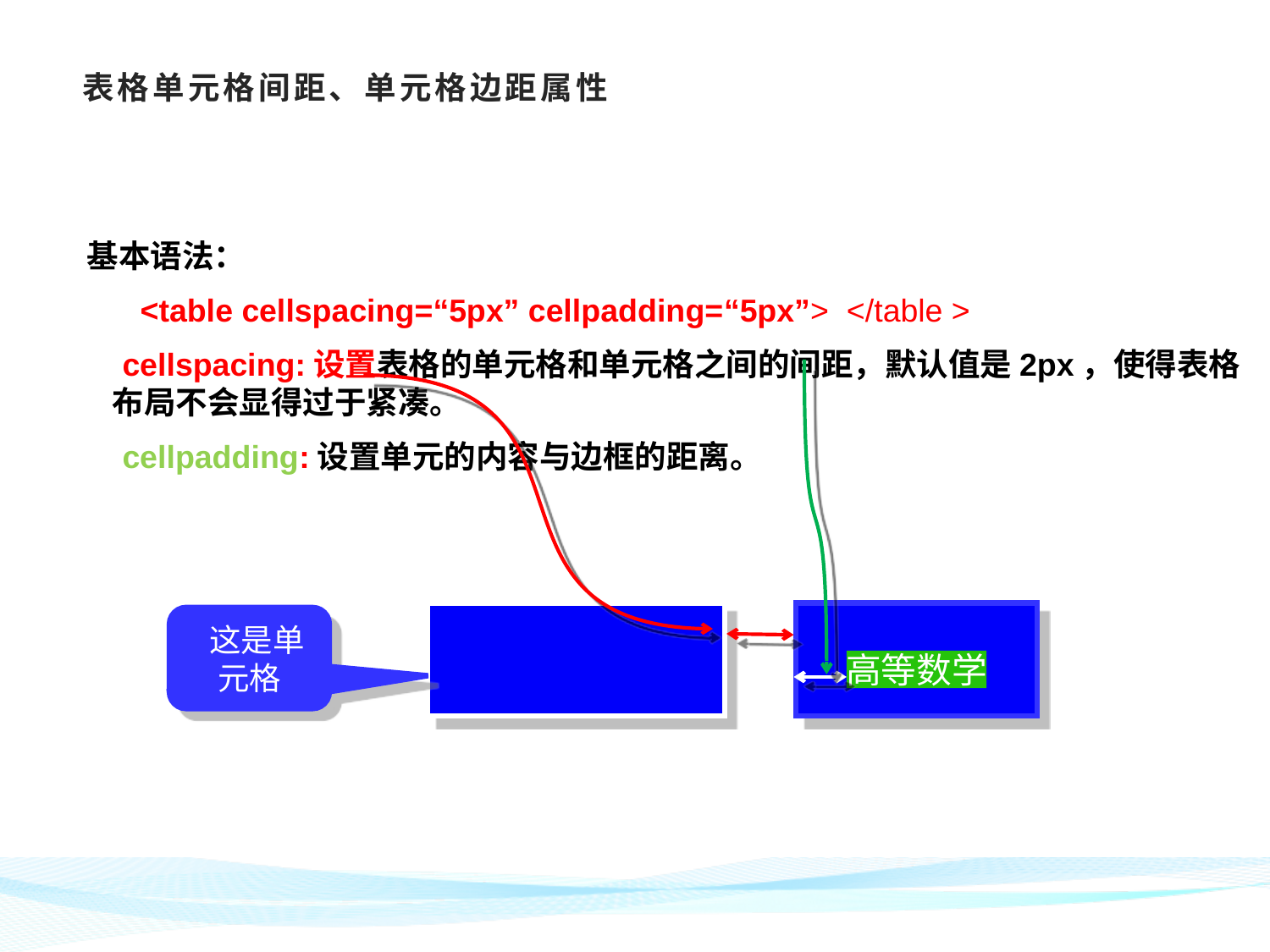

# 表格单元格间距、单元格边距属性
基本语法：
      <table cellspacing=“5px” cellpadding=“5px”>  </table >
    cellspacing:设置表格的单元格和单元格之间的间距，默认值是2px，使得表格布局不会显得过于紧凑。
    cellpadding:设置单元的内容与边框的距离。

 这是单元格
高等数学